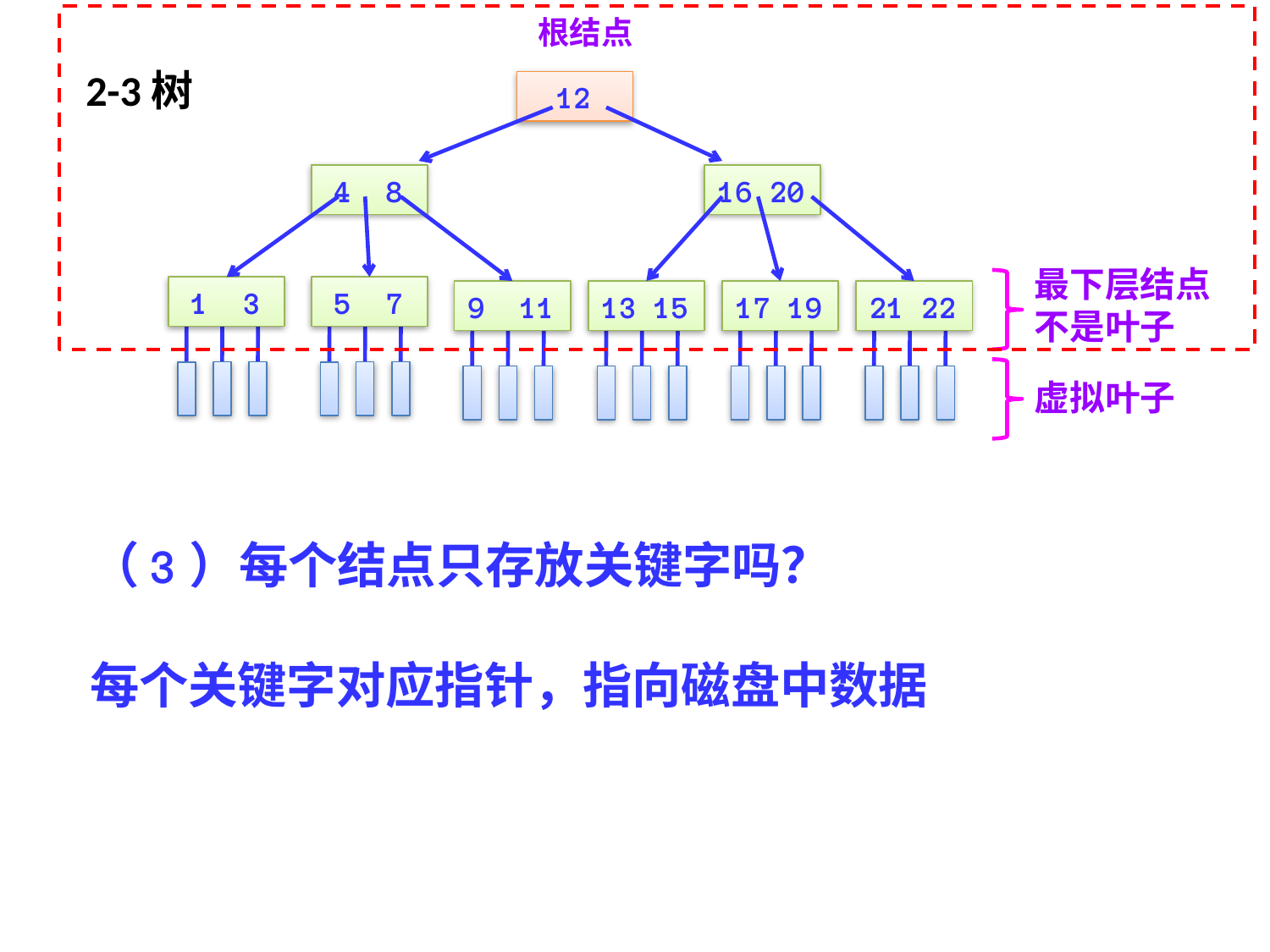

根结点
2-3树
12
4  8
16 20
最下层结点
不是叶子

1  3
5  7
9  11
13 15
17 19
21 22

虚拟叶子
（3）每个结点只存放关键字吗？
每个关键字对应指针，指向磁盘中数据